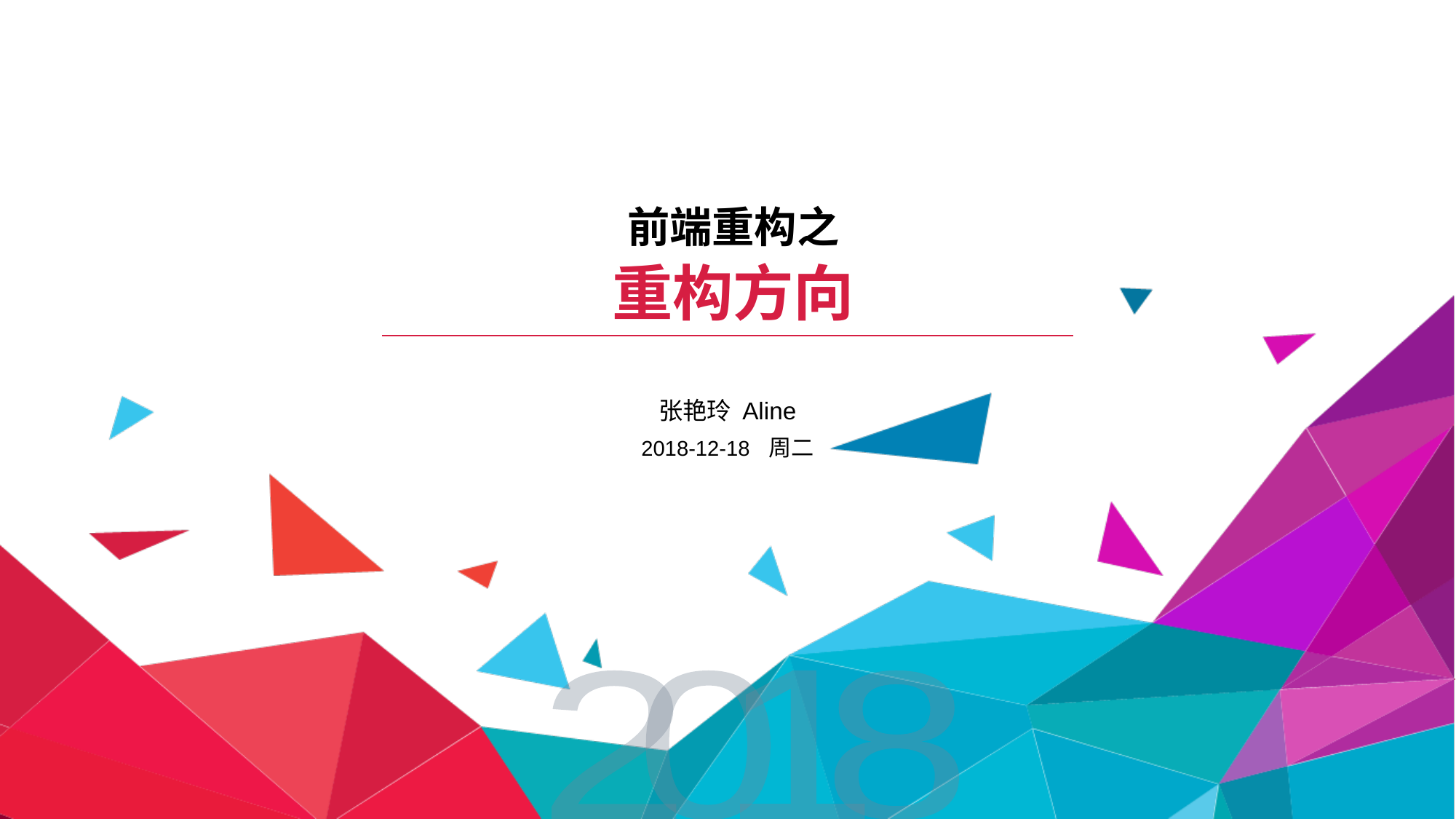

# 前端重构之 重构方向

张艳玲 Aline
2018-12-18  周二
2
0
1
8